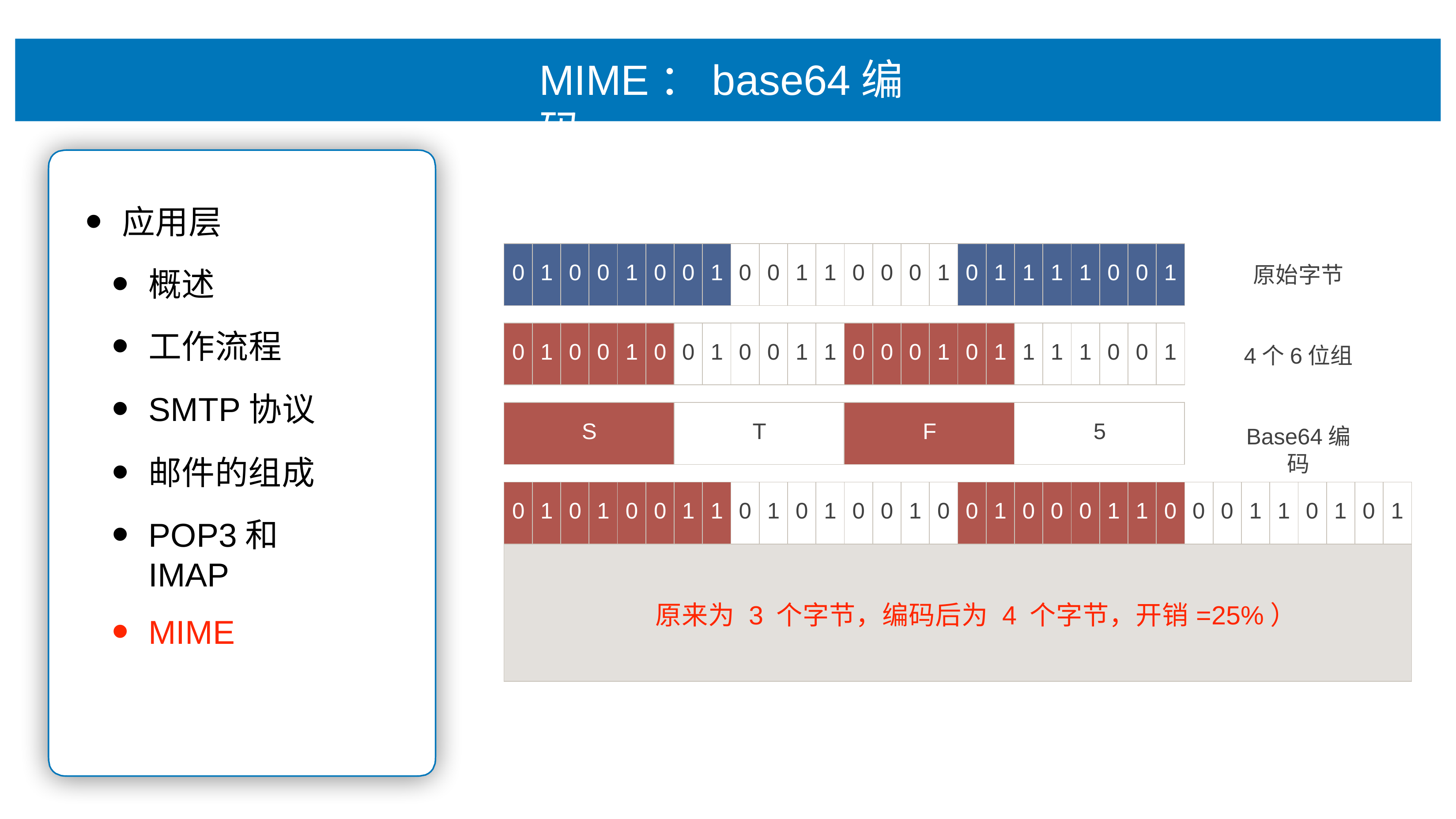

# MIME：base64编码

应⽤层
概述
⼯作流程
SMTP协议
邮件的组成
POP3和IMAP
MIME
| 0 | 1 | 0 | 0 | 1 | 0 | 0 | 1 | 0 | 0 | 1 | 1 | 0 | 0 | 0 | 1 | 0 | 1 | 1 | 1 | 1 | 0 | 0 | 1 |
| --- | --- | --- | --- | --- | --- | --- | --- | --- | --- | --- | --- | --- | --- | --- | --- | --- | --- | --- | --- | --- | --- | --- | --- |
原始字节

4个6位组

Base64编码
| 0 | 1 | 0 | 0 | 1 | 0 | 0 | 1 | 0 | 0 | 1 | 1 | 0 | 0 | 0 | 1 | 0 | 1 | 1 | 1 | 1 | 0 | 0 | 1 |
| --- | --- | --- | --- | --- | --- | --- | --- | --- | --- | --- | --- | --- | --- | --- | --- | --- | --- | --- | --- | --- | --- | --- | --- |
| S | T | F | 5 |
| --- | --- | --- | --- |
| 0 | 1 | 0 | 1 | 0 | 0 | 1 | 1 | 0 | 1 | 0 | 1 | 0 | 0 | 1 | 0 | 0 | 1 | 0 | 0 | 0 | 1 | 1 | 0 | 0 | 0 | 1 | 1 | 0 | 1 | 0 | 1 |
| --- | --- | --- | --- | --- | --- | --- | --- | --- | --- | --- | --- | --- | --- | --- | --- | --- | --- | --- | --- | --- | --- | --- | --- | --- | --- | --- | --- | --- | --- | --- | --- |
| 原来为 3 个字节，编码后为 4 个字节，开销=25%） |  |  |  |  |  |  |  |  |  |  |  |  |  |  |  |  |  |  |  |  |  |  |  |  |  |  |  |  |  |  |  |